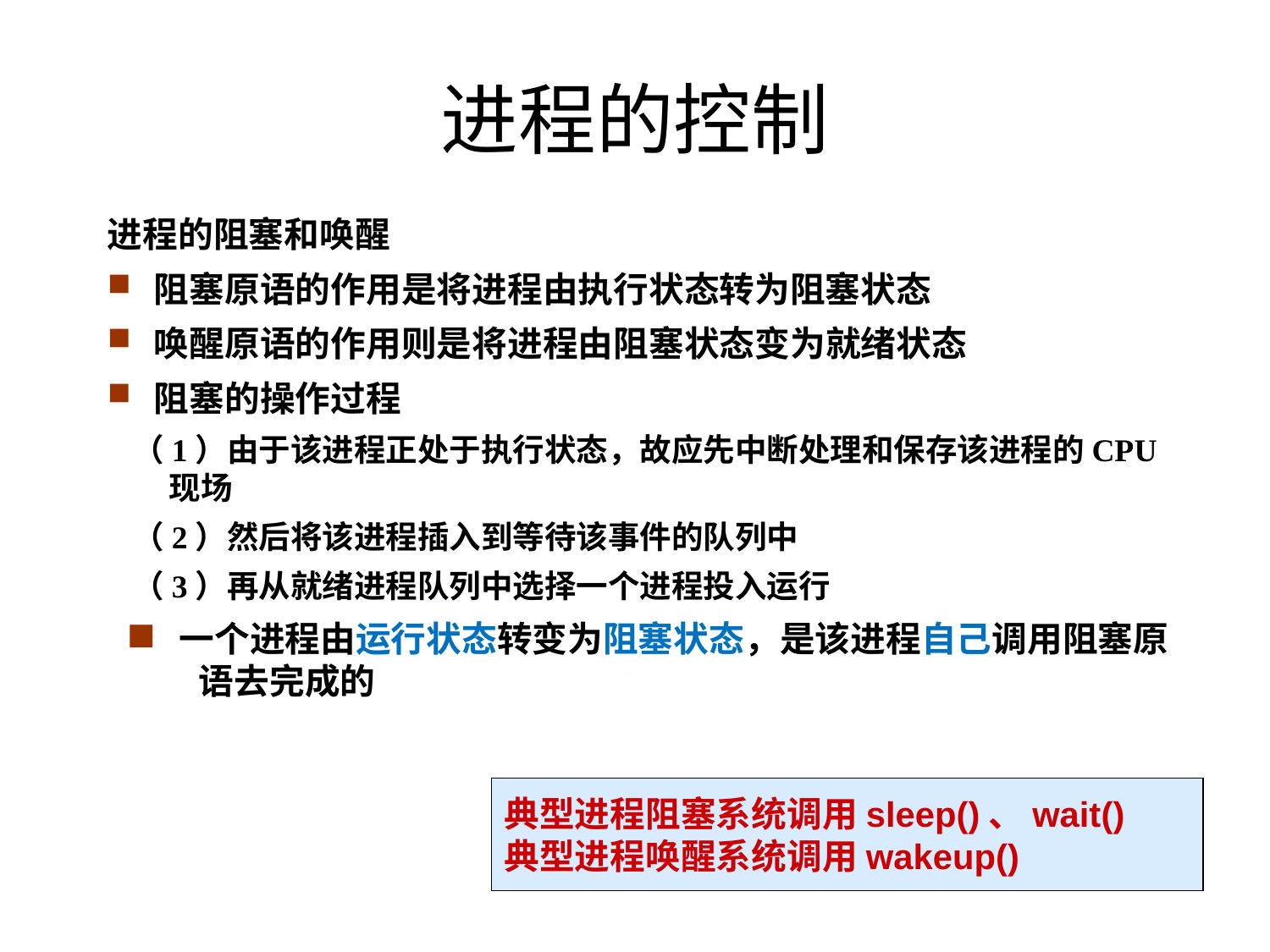

进程的控制
进程的阻塞和唤醒
 阻塞原语的作用是将进程由执行状态转为阻塞状态
 唤醒原语的作用则是将进程由阻塞状态变为就绪状态
 阻塞的操作过程
（1）由于该进程正处于执行状态，故应先中断处理和保存该进程的CPU现场
（2）然后将该进程插入到等待该事件的队列中
（3）再从就绪进程队列中选择一个进程投入运行
 一个进程由运行状态转变为阻塞状态，是该进程自己调用阻塞原语去完成的
典型进程阻塞系统调用sleep()、wait()
典型进程唤醒系统调用wakeup()